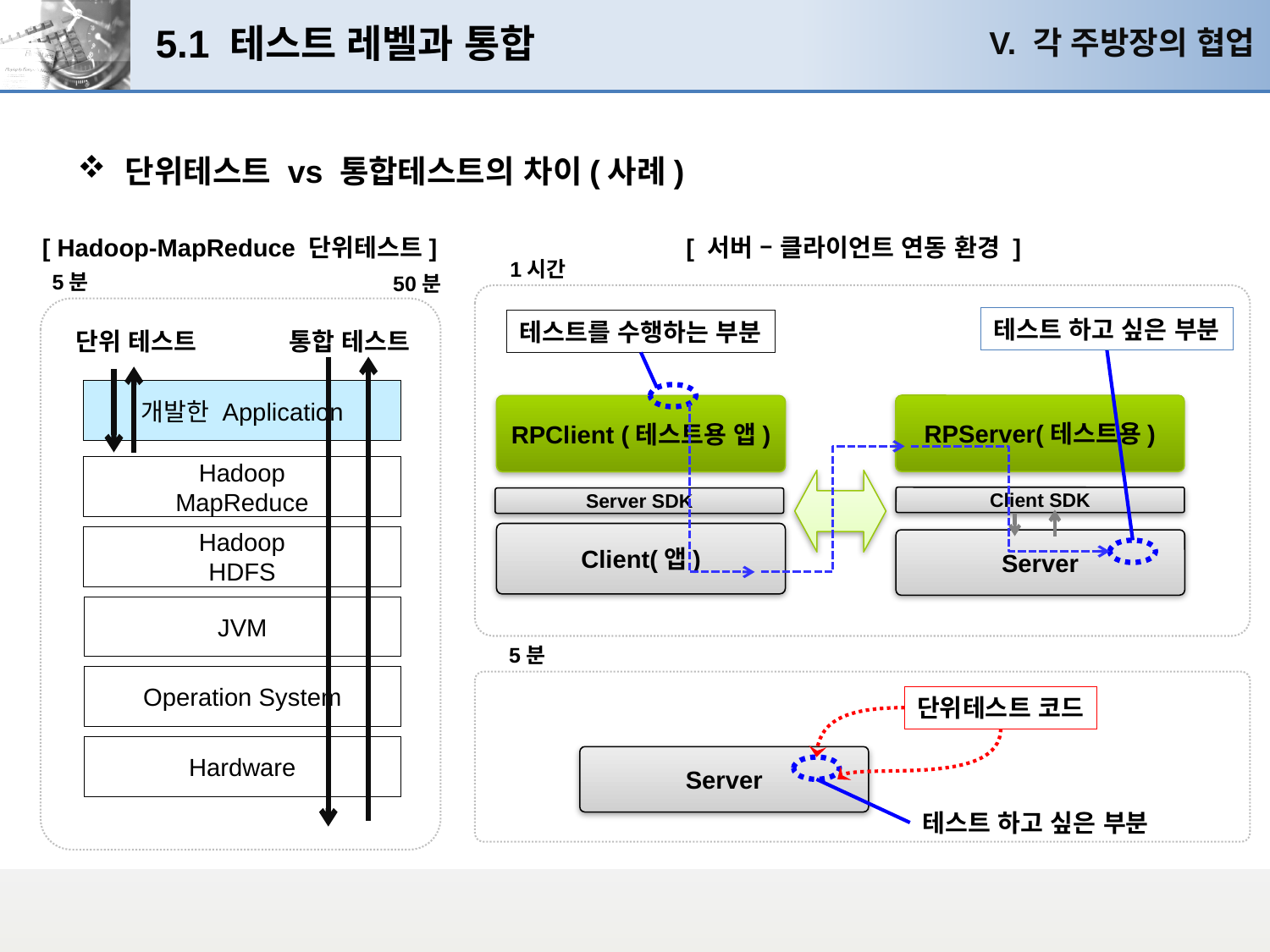

# 5.1 테스트 레벨과 통합
V. 각 주방장의 협업
단위테스트 vs 통합테스트의 차이(사례)
[ Hadoop-MapReduce 단위테스트]
[ 서버 – 클라이언트 연동 환경 ]
1시간
5분
50분

테스트 하고 싶은 부분
테스트를 수행하는 부분
단위 테스트
통합 테스트
개발한 Application

RPServer(테스트용)
RPClient (테스트용 앱)

Hadoop
MapReduce

Client SDK
Server SDK
Client(앱)
Hadoop
HDFS
Server

JVM
5분
Operation System

단위테스트 코드
Hardware
Server

테스트 하고 싶은 부분